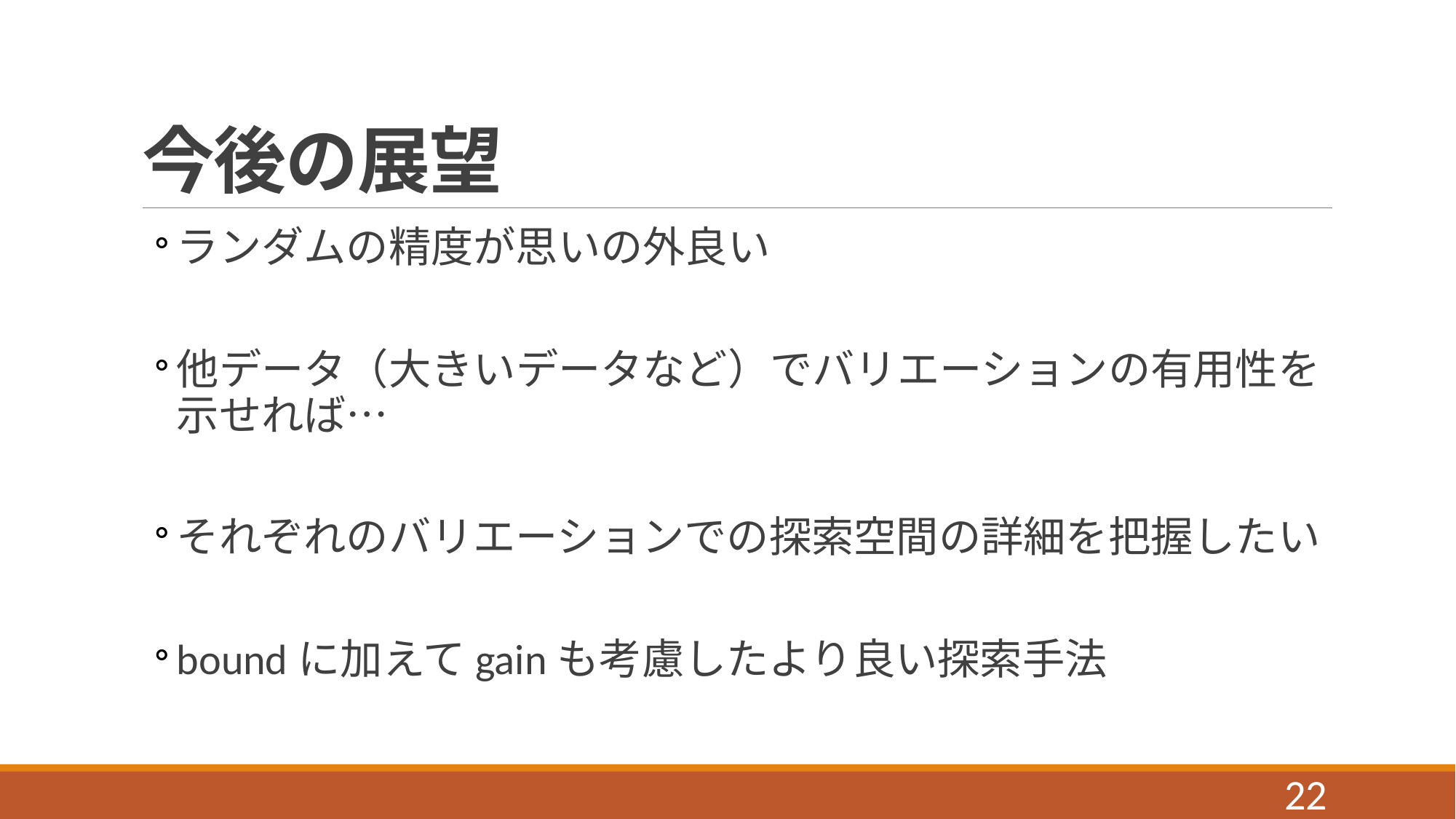

# 今後の展望
ランダムの精度が思いの外良い

他データ（大きいデータなど）でバリエーションの有用性を示せれば…

それぞれのバリエーションでの探索空間の詳細を把握したい

boundに加えてgainも考慮したより良い探索手法
22